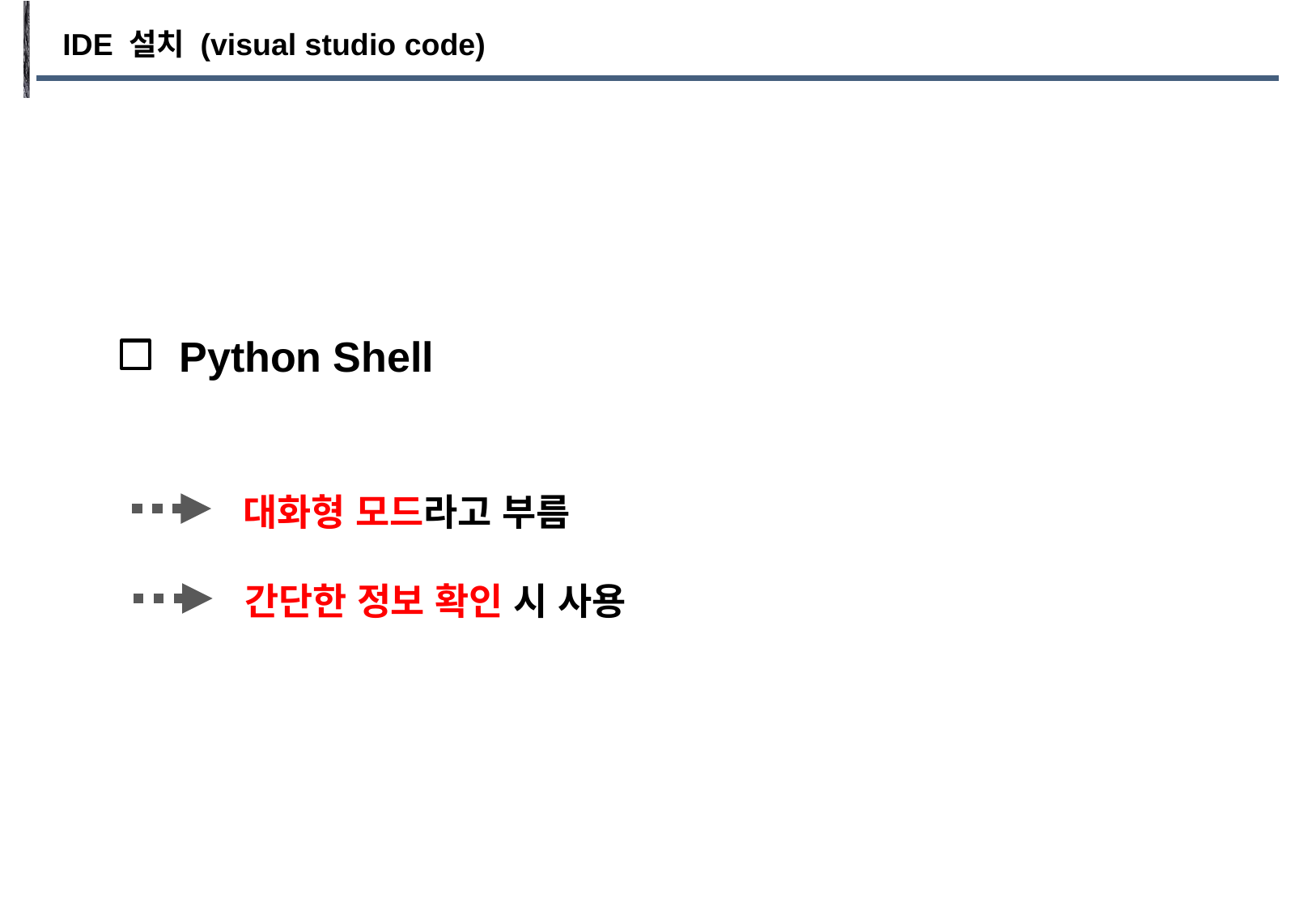

IDE 설치 (visual studio code)

Python Shell

대화형 모드라고 부름
간단한 정보 확인 시 사용